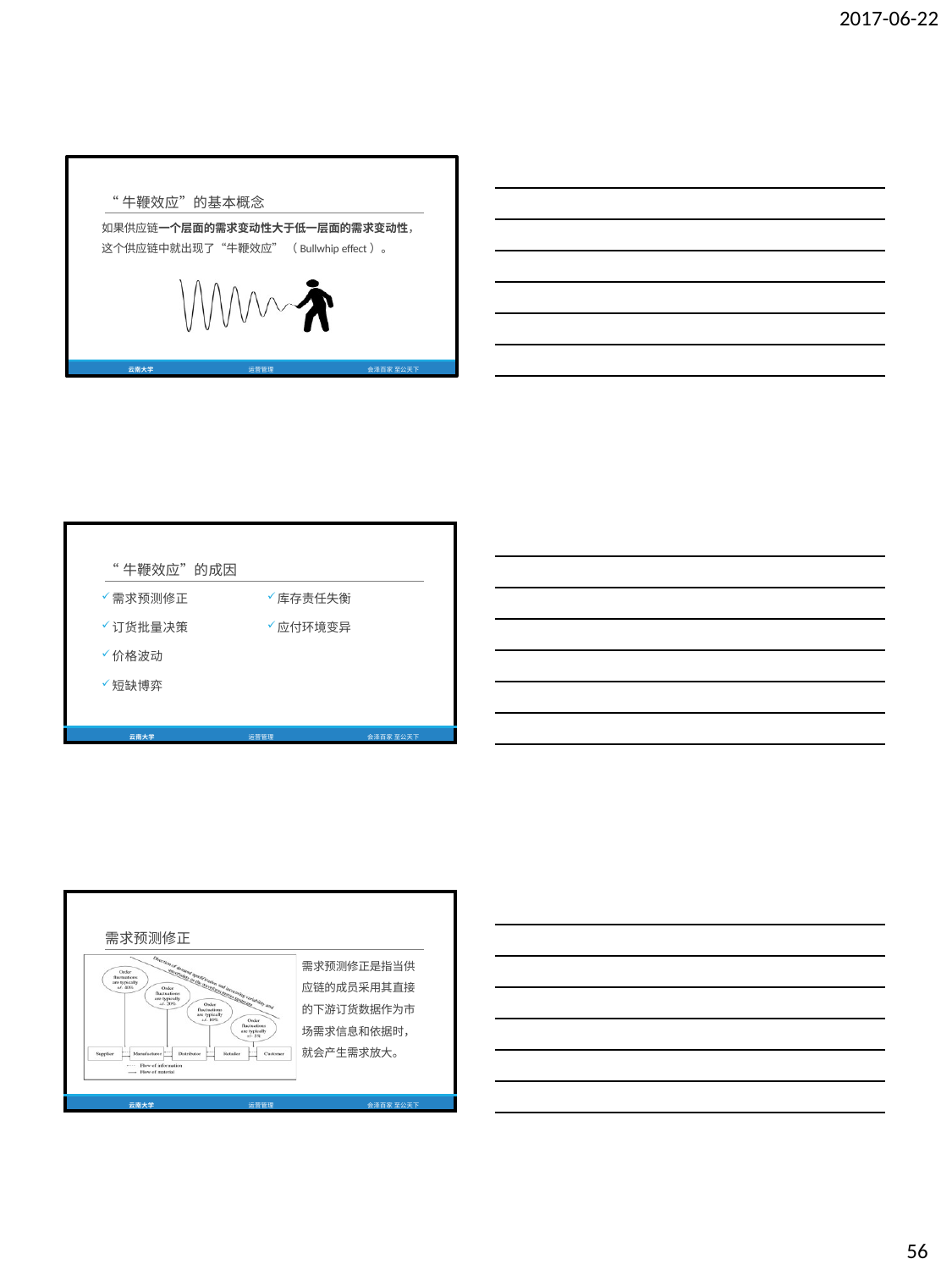

2017-06-22

“牛鞭效应”的基本概念
如果供应链一个层面的需求变动性大于低一层面的需求变动性， 这个供应链中就出现了“牛鞭效应” （Bullwhip effect）。

云南大学
运营管理
会泽百家 至公天下

| “牛鞭效应”的成因 |  |  |
| --- | --- | --- |
| 需求预测修正 | 库存责任失衡 |  |
| 订货批量决策 | 应付环境变异 |  |
| 价格波动 |  |  |
| 短缺博弈 |  |  |
| 云南大学 | 运营管理 | 会泽百家 至公天下 |

| 需求预测修正 |  |  |
| --- | --- | --- |
|  |  | 需求预测修正是指当供 |
|  |  | 应链的成员采用其直接 |
|  |  | 的下游订货数据作为市 |
|  |  | 场需求信息和依据时， |
|  |  | 就会产生需求放大。 |
| 云南大学 | 运营管理 | 会泽百家 至公天下 |

56